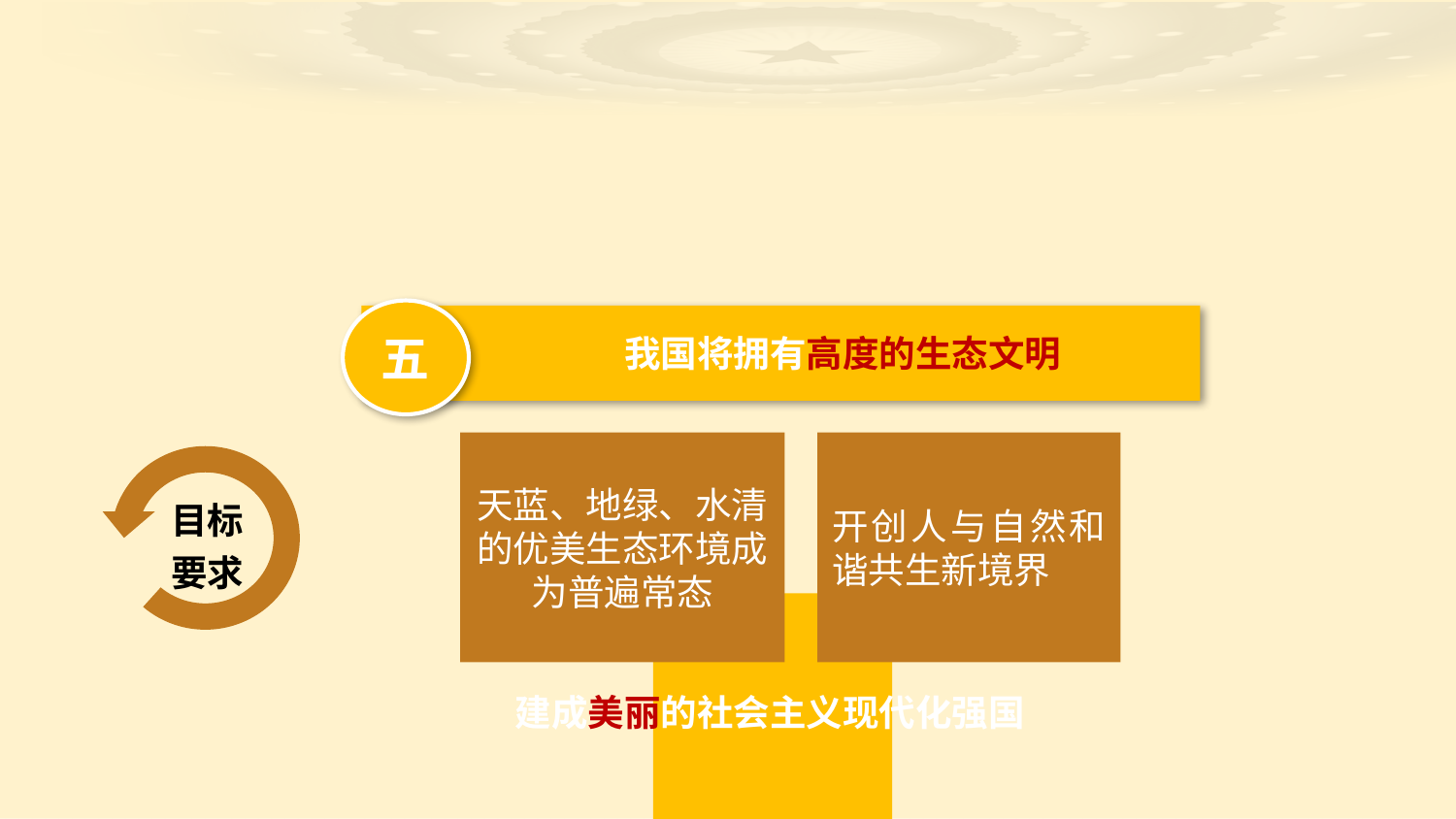

五
我国将拥有高度的生态文明
天蓝、地绿、水清的优美生态环境成为普遍常态
开创人与自然和谐共生新境界

建成美丽的社会主义现代化强国

目标
要求